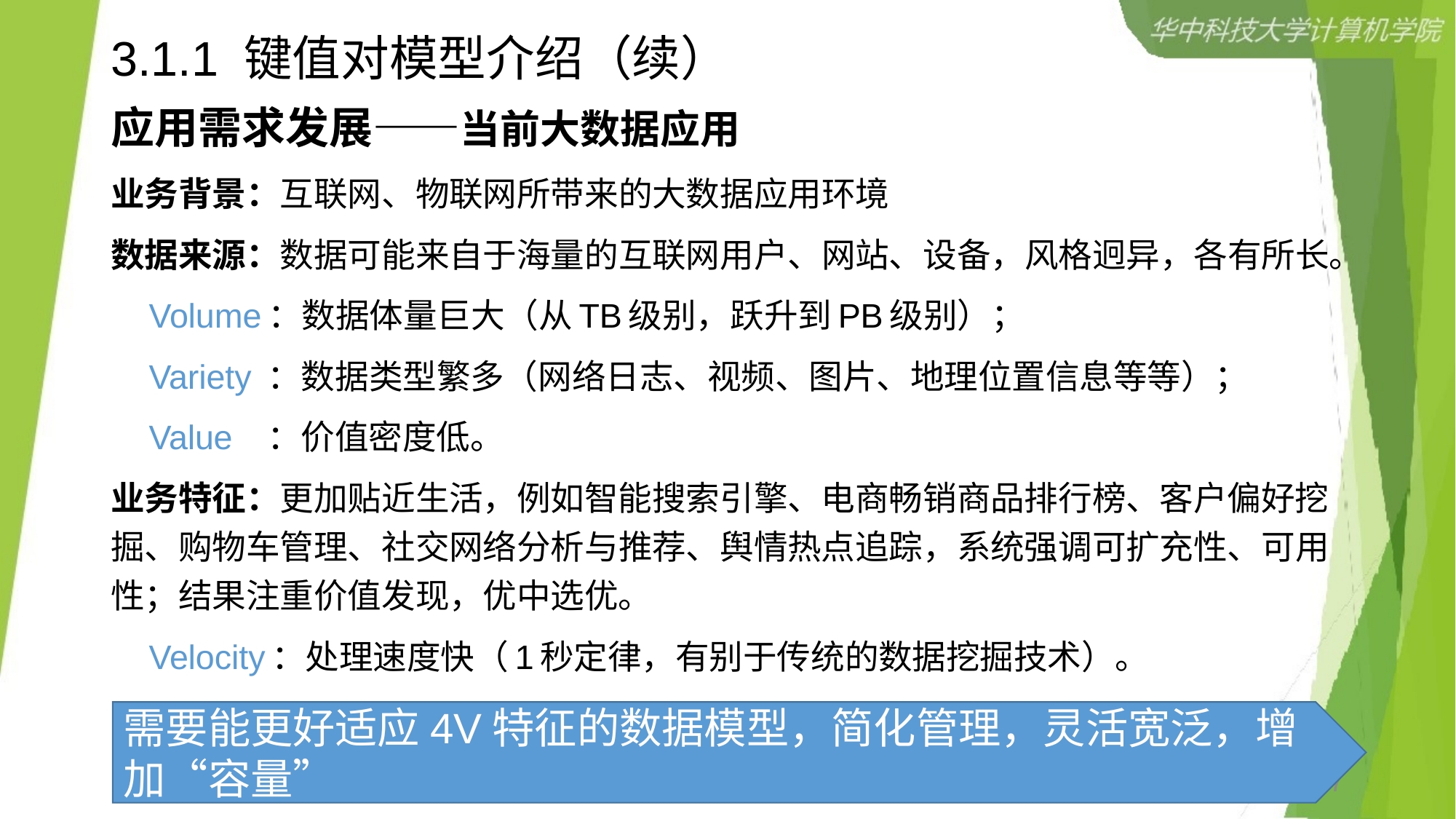

# 3.1.1 键值对模型介绍（续）
应用需求发展——当前大数据应用
业务背景：互联网、物联网所带来的大数据应用环境
数据来源：数据可能来自于海量的互联网用户、网站、设备，风格迥异，各有所长。
    Volume：数据体量巨大（从TB级别，跃升到PB级别）；
    Variety ：数据类型繁多（网络日志、视频、图片、地理位置信息等等）；
    Value   ：价值密度低。
业务特征：更加贴近生活，例如智能搜索引擎、电商畅销商品排行榜、客户偏好挖掘、购物车管理、社交网络分析与推荐、舆情热点追踪，系统强调可扩充性、可用性；结果注重价值发现，优中选优。
    Velocity：处理速度快（1秒定律，有别于传统的数据挖掘技术）。
需要能更好适应4V特征的数据模型，简化管理，灵活宽泛，增加“容量”
7